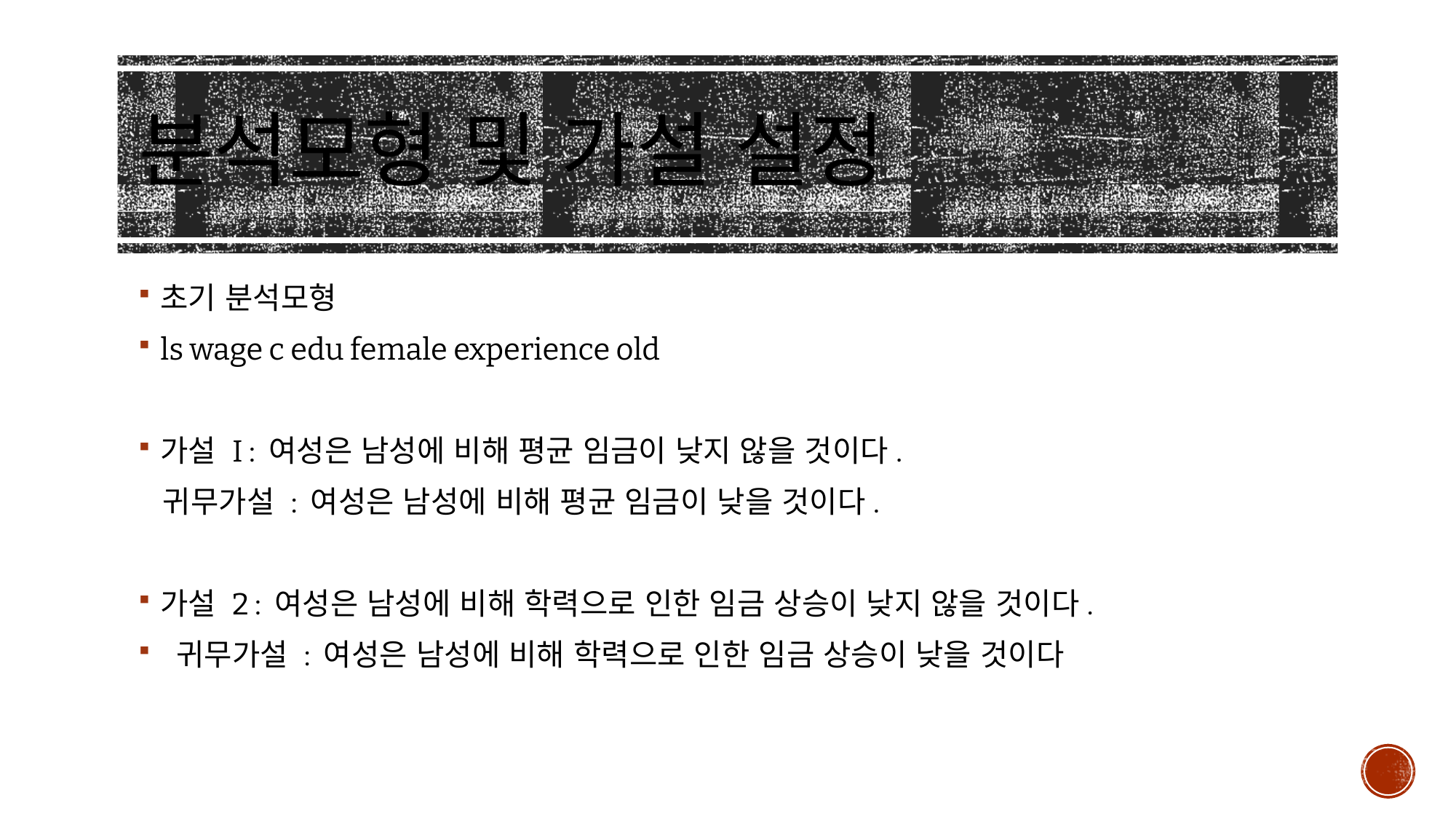

# 분석모형 및 가설 설정

초기 분석모형
ls wage c edu female experience old

가설 I : 여성은 남성에 비해 평균 임금이 낮지 않을 것이다.
  귀무가설 : 여성은 남성에 비해 평균 임금이 낮을 것이다.

가설 2 : 여성은 남성에 비해 학력으로 인한 임금 상승이 낮지 않을 것이다.
 귀무가설 : 여성은 남성에 비해 학력으로 인한 임금 상승이 낮을 것이다